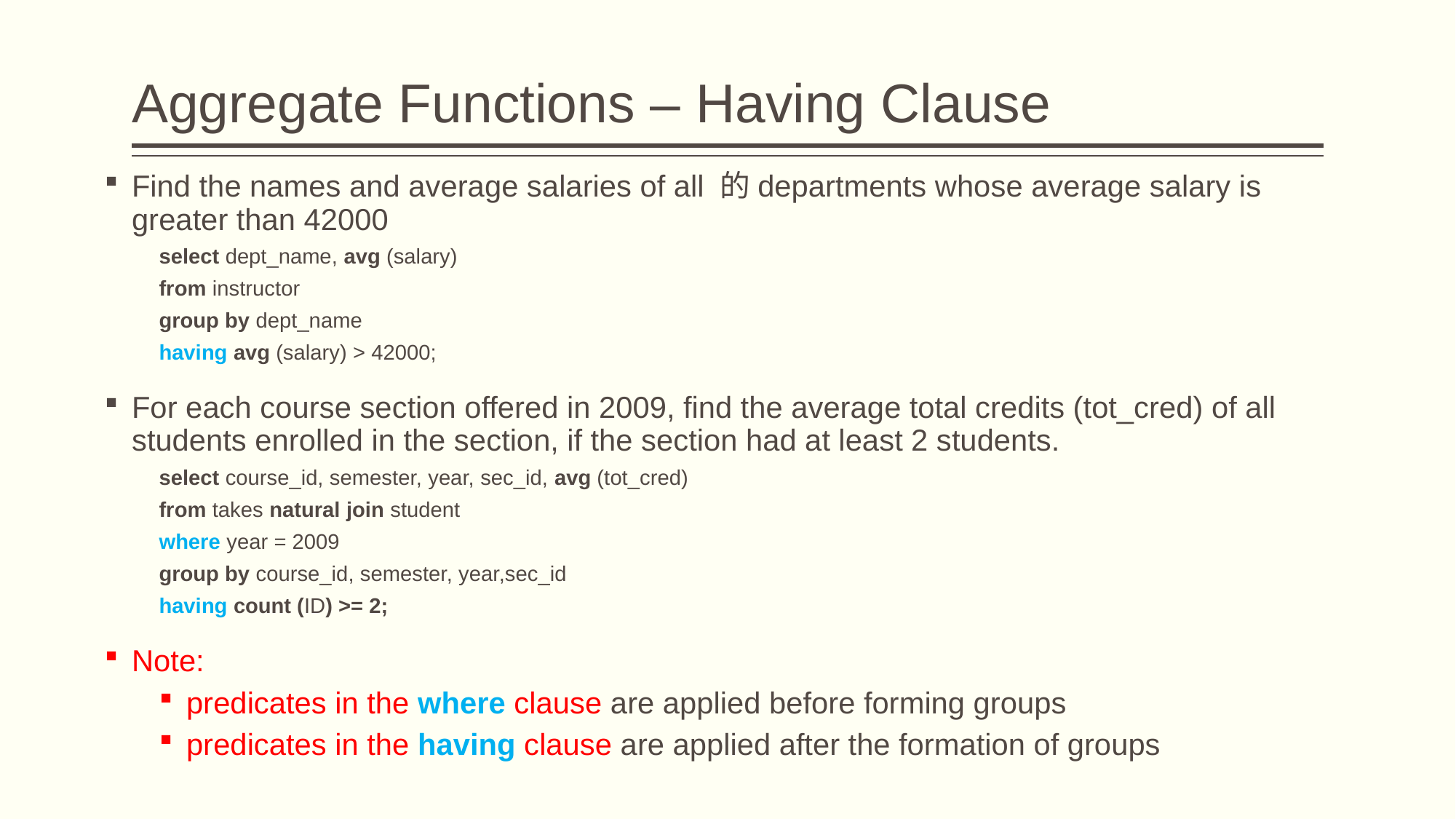

# Aggregate Functions – Having Clause
Find the names and average salaries of all 的departments whose average salary is greater than 42000
select dept_name, avg (salary)
from instructor
group by dept_name
having avg (salary) > 42000;
For each course section offered in 2009, find the average total credits (tot_cred) of all students enrolled in the section, if the section had at least 2 students.
select course_id, semester, year, sec_id, avg (tot_cred)
from takes natural join student
where year = 2009
group by course_id, semester, year,sec_id
having count (ID) >= 2;
Note:
predicates in the where clause are applied before forming groups
predicates in the having clause are applied after the formation of groups